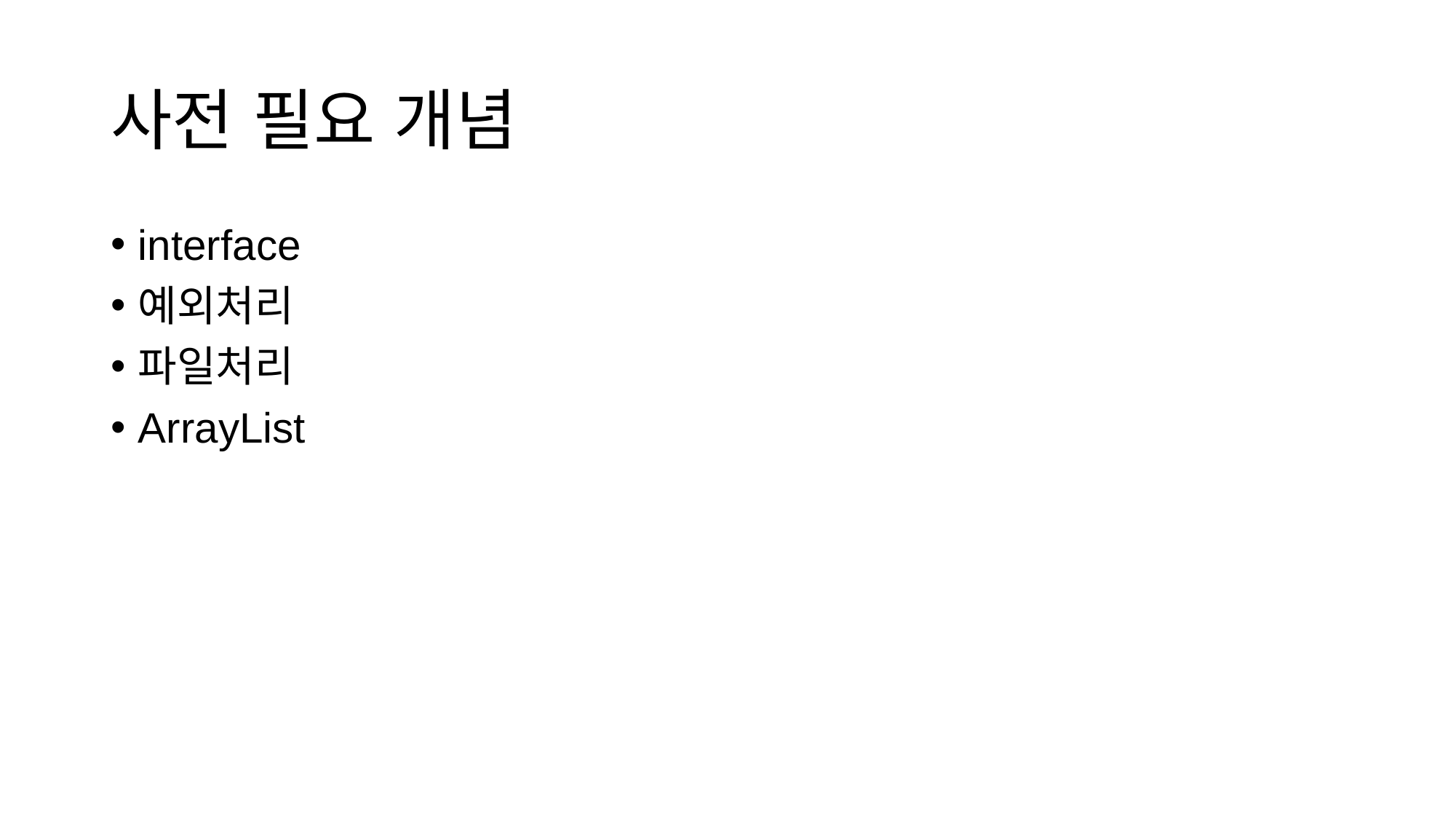

# 사전 필요 개념
interface
예외처리
파일처리
ArrayList